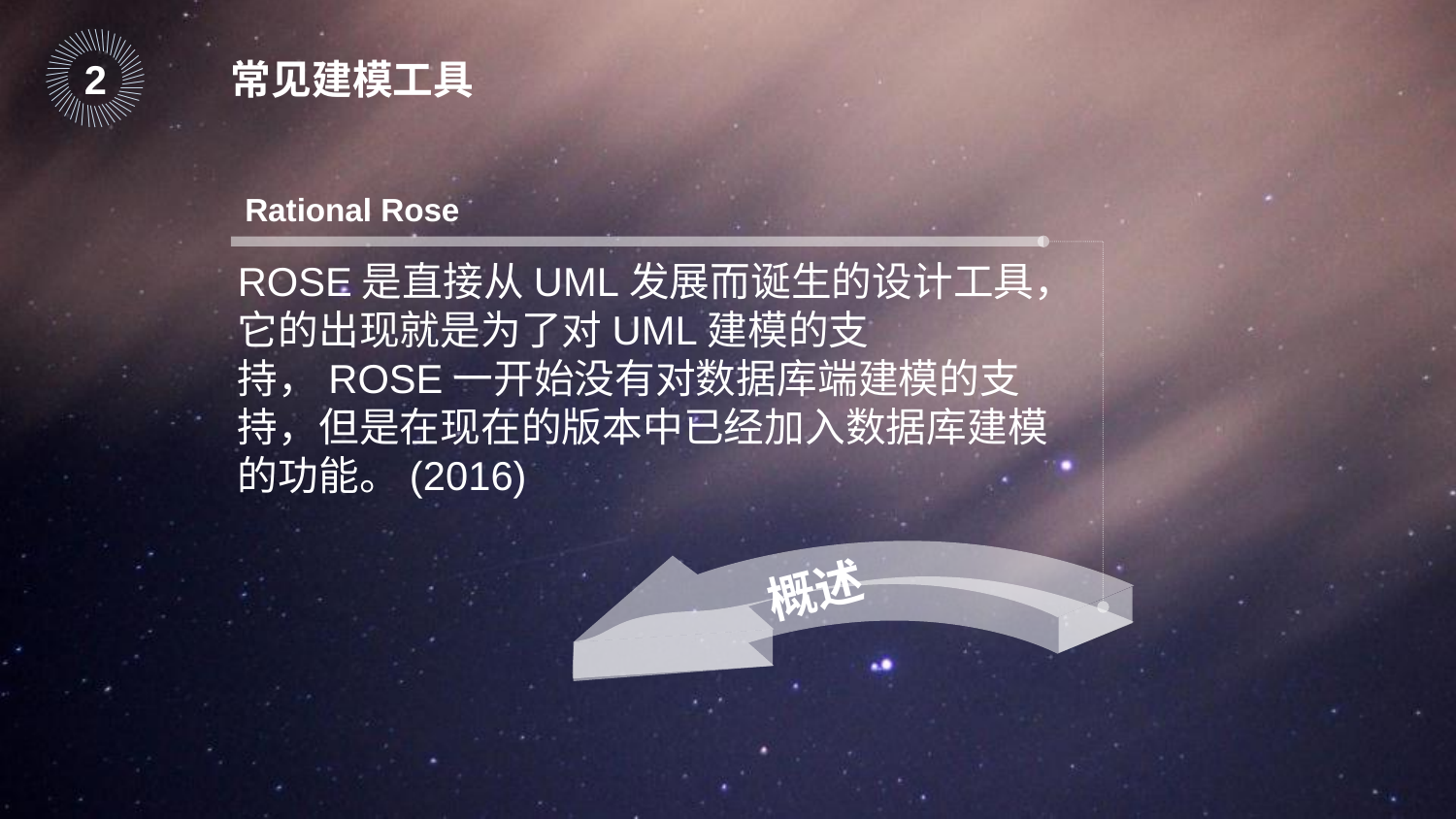

｜
｜
｜
｜
｜
｜
｜
｜
｜
｜
｜
｜
｜
｜
｜
｜
｜
｜
｜
｜
｜
｜
｜
｜
｜
｜
｜
｜
｜
｜
｜
｜
｜
｜
｜
｜
｜
｜
｜
｜
｜
｜
｜
｜
｜
｜
2
常见建模工具
Rational Rose

ROSE是直接从UML发展而诞生的设计工具，它的出现就是为了对UML建模的支持，ROSE一开始没有对数据库端建模的支持，但是在现在的版本中已经加入数据库建模的功能。(2016)

概述